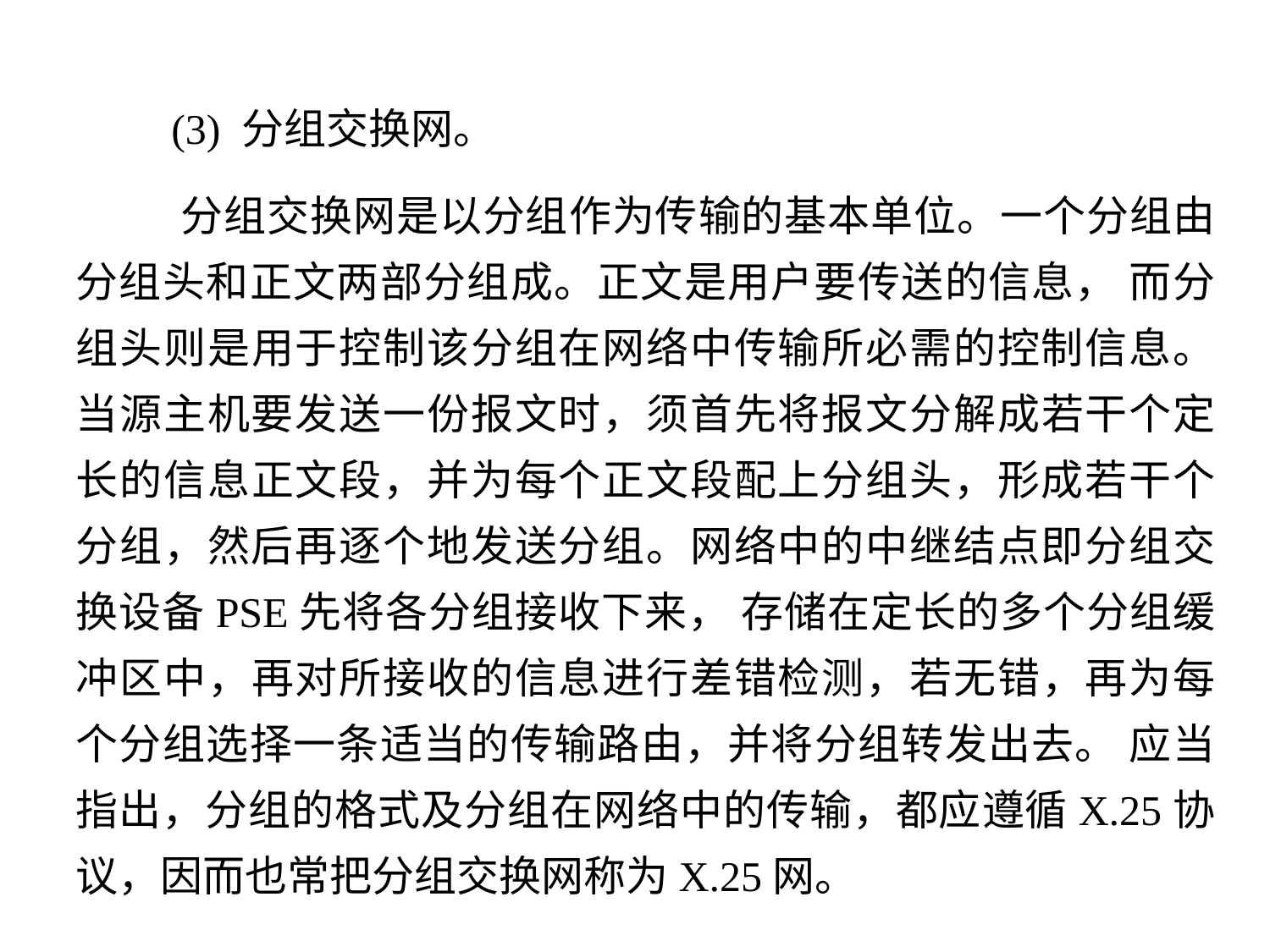

(3) 分组交换网。
         分组交换网是以分组作为传输的基本单位。一个分组由分组头和正文两部分组成。正文是用户要传送的信息， 而分组头则是用于控制该分组在网络中传输所必需的控制信息。当源主机要发送一份报文时，须首先将报文分解成若干个定长的信息正文段，并为每个正文段配上分组头，形成若干个分组，然后再逐个地发送分组。网络中的中继结点即分组交换设备PSE先将各分组接收下来， 存储在定长的多个分组缓冲区中，再对所接收的信息进行差错检测，若无错，再为每个分组选择一条适当的传输路由，并将分组转发出去。 应当指出，分组的格式及分组在网络中的传输，都应遵循X.25协议，因而也常把分组交换网称为X.25网。